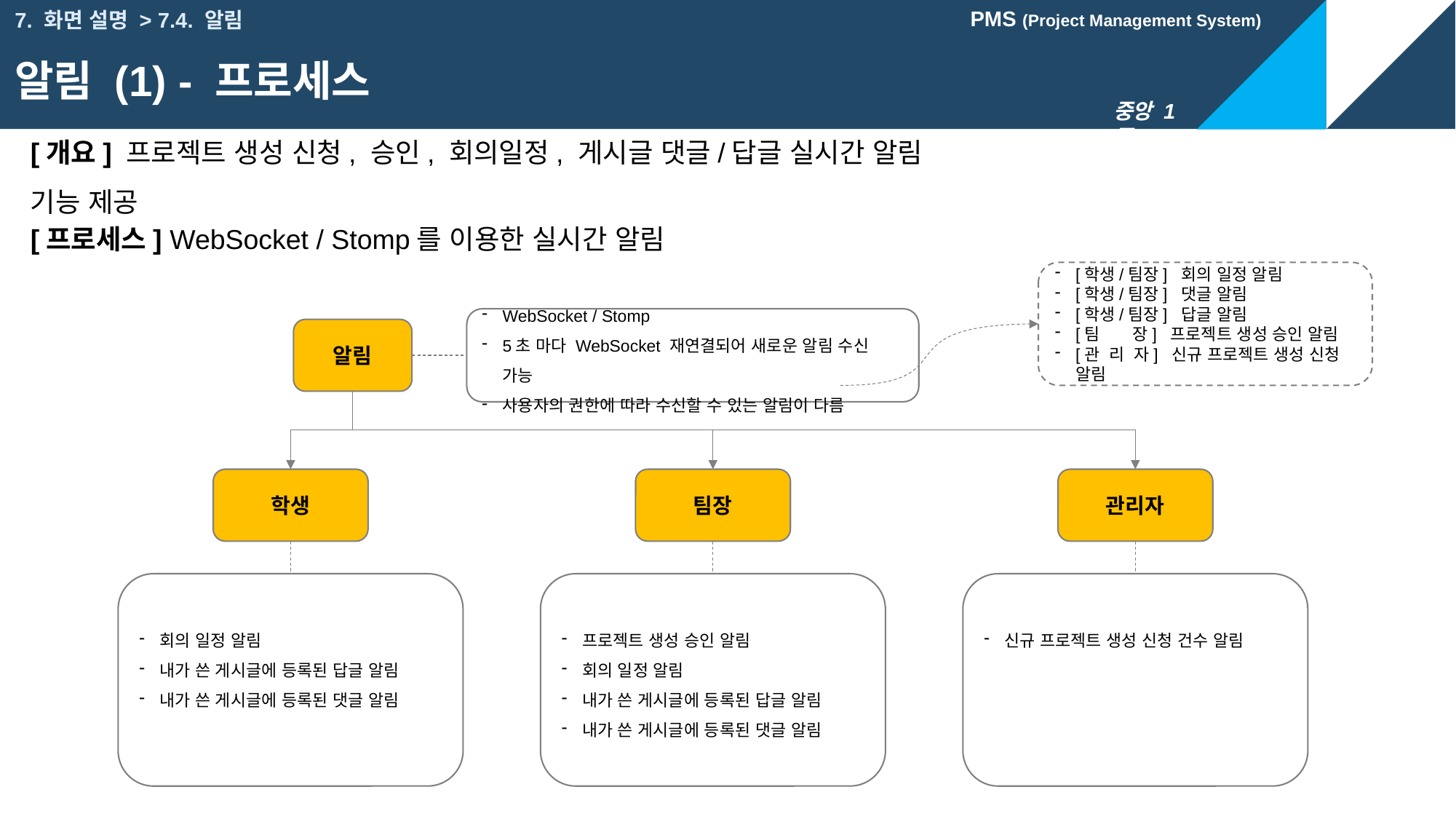

7. 화면 설명 > 7.4. 알림
알림 (1) - 프로세스
[개요] 프로젝트 생성 신청, 승인, 회의일정, 게시글 댓글/답글 실시간 알림 기능 제공
[프로세스] WebSocket / Stomp를 이용한 실시간 알림
[학생/팀장]  회의 일정 알림
[학생/팀장]  댓글 알림
[학생/팀장]  답글 알림
[팀       장]  프로젝트 생성 승인 알림
[관  리  자]  신규 프로젝트 생성 신청 알림
WebSocket / Stomp
5초 마다 WebSocket 재연결되어 새로운 알림 수신 가능
사용자의 권한에 따라 수신할 수 있는 알림이 다름
알림
학생
팀장
관리자
회의 일정 알림
내가 쓴 게시글에 등록된 답글 알림
내가 쓴 게시글에 등록된 댓글 알림

프로젝트 생성 승인 알림
회의 일정 알림
내가 쓴 게시글에 등록된 답글 알림
내가 쓴 게시글에 등록된 댓글 알림
신규 프로젝트 생성 신청 건수 알림